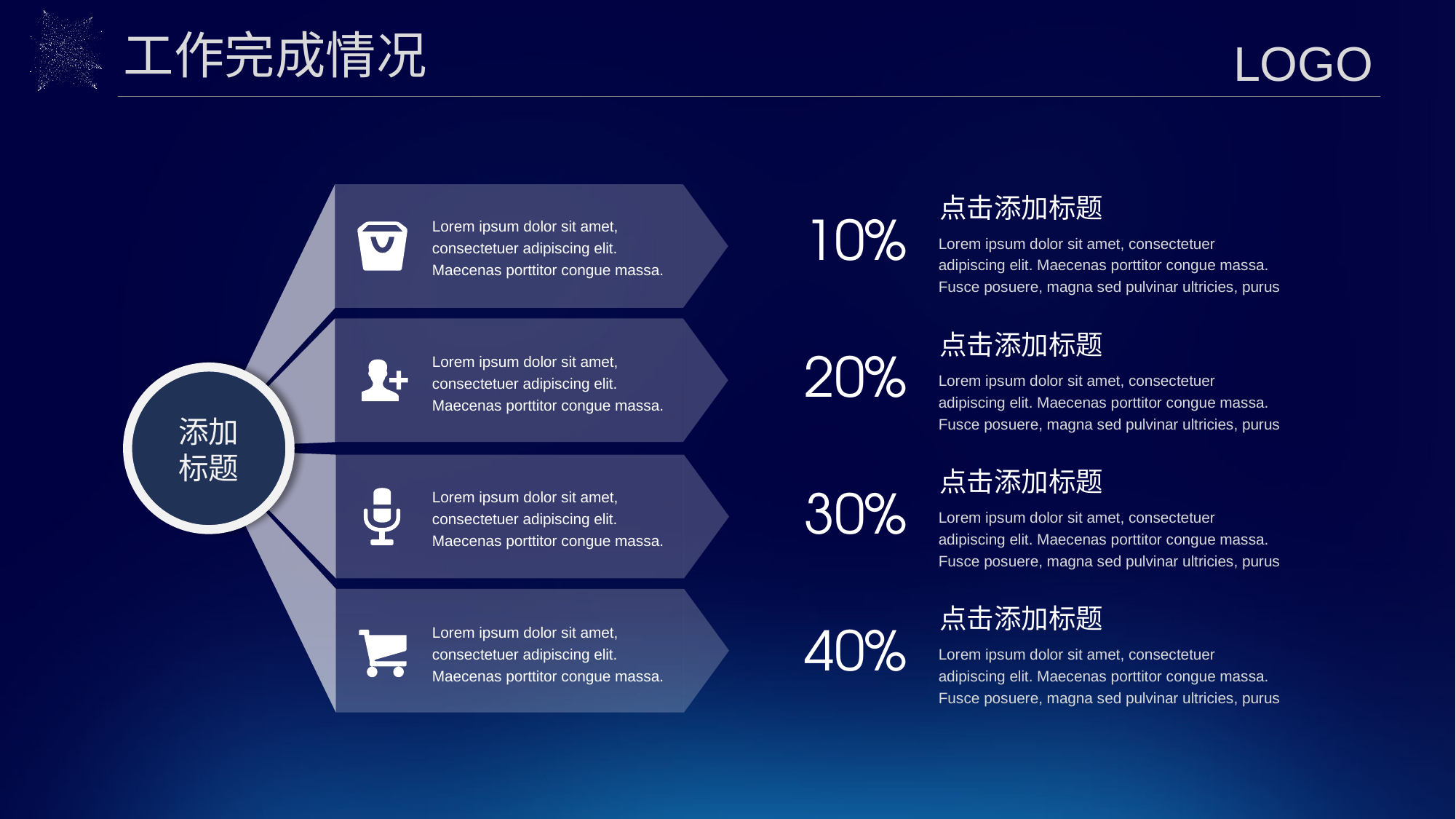

工作完成情况

Lorem ipsum dolor sit amet, consectetuer adipiscing elit. Maecenas porttitor congue massa.

点击添加标题
10%
Lorem ipsum dolor sit amet, consectetuer adipiscing elit. Maecenas porttitor congue massa. Fusce posuere, magna sed pulvinar ultricies, purus
Lorem ipsum dolor sit amet consectetur

Lorem ipsum dolor sit amet, consectetuer adipiscing elit. Maecenas porttitor congue massa.

点击添加标题
20%
Lorem ipsum dolor sit amet, consectetuer adipiscing elit. Maecenas porttitor congue massa. Fusce posuere, magna sed pulvinar ultricies, purus
Lorem ipsum dolor sit amet consectetur

添加
标题

Lorem ipsum dolor sit amet, consectetuer adipiscing elit. Maecenas porttitor congue massa.

点击添加标题
30%
Lorem ipsum dolor sit amet, consectetuer adipiscing elit. Maecenas porttitor congue massa. Fusce posuere, magna sed pulvinar ultricies, purus
Lorem ipsum dolor sit amet consectetur

Lorem ipsum dolor sit amet, consectetuer adipiscing elit. Maecenas porttitor congue massa.

点击添加标题
40%
Lorem ipsum dolor sit amet, consectetuer adipiscing elit. Maecenas porttitor congue massa. Fusce posuere, magna sed pulvinar ultricies, purus
Lorem ipsum dolor sit amet consectetur